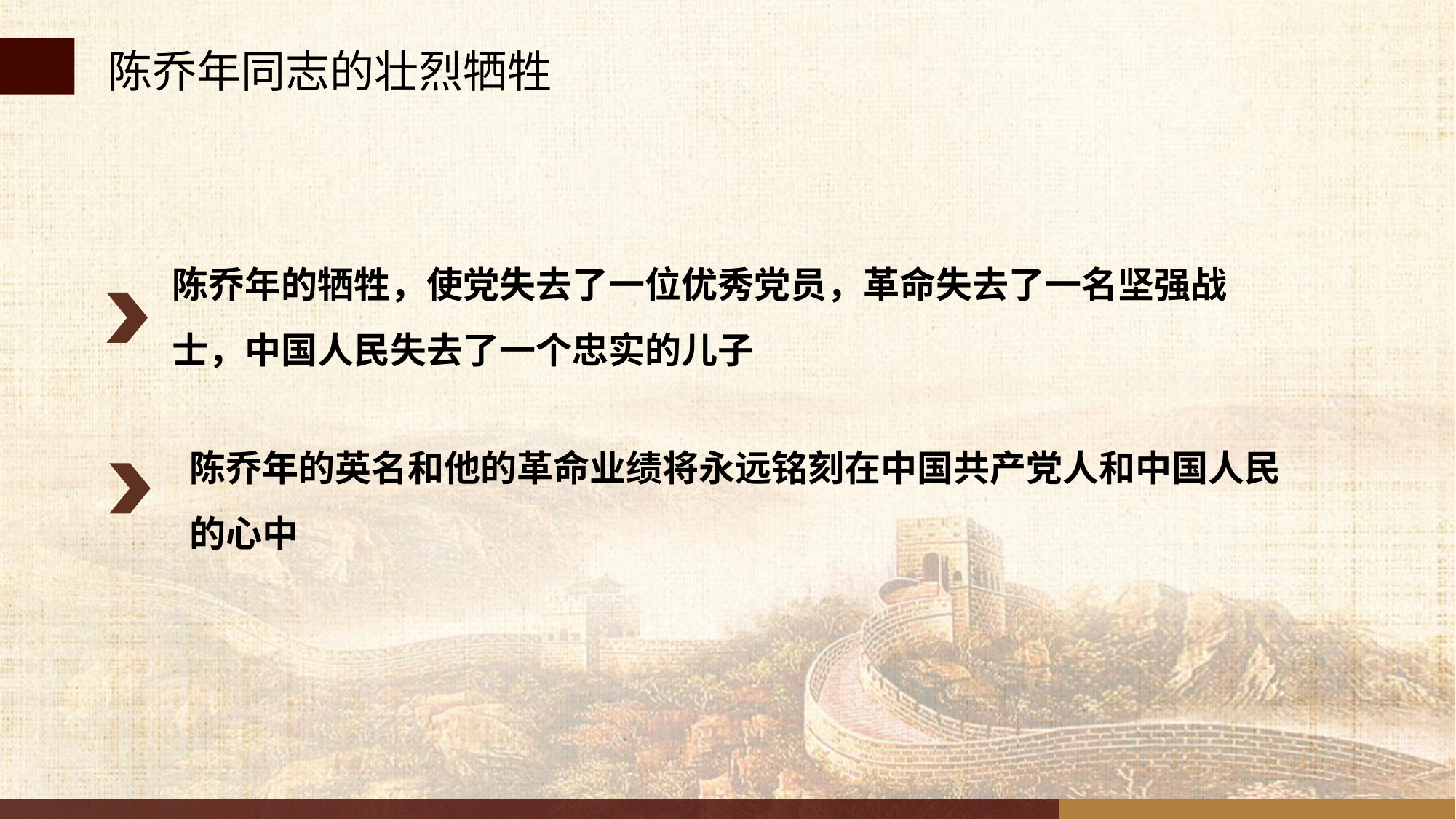

陈乔年同志的壮烈牺牲
陈乔年的牺牲，使党失去了一位优秀党员，革命失去了一名坚强战士，中国人民失去了一个忠实的儿子

陈乔年的英名和他的革命业绩将永远铭刻在中国共产党人和中国人民的心中